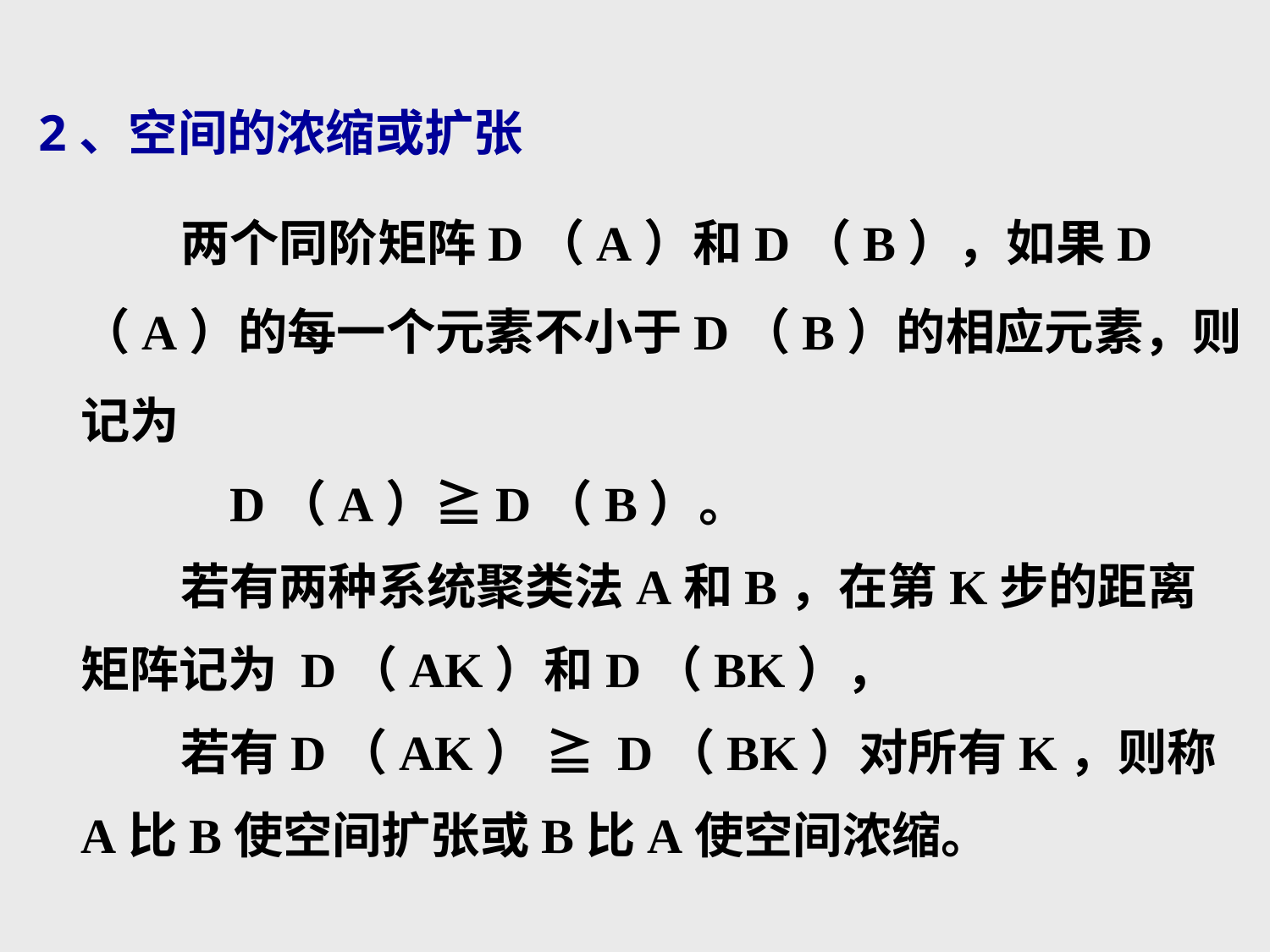

2、空间的浓缩或扩张
两个同阶矩阵D（A）和D（B），如果D（A）的每一个元素不小于D（B）的相应元素，则记为
    D（A）≧D（B）。
若有两种系统聚类法A和B，在第K步的距离矩阵记为 D（AK）和D（BK），
若有D（AK） ≧ D（BK）对所有K，则称A比B使空间扩张或B比A使空间浓缩。